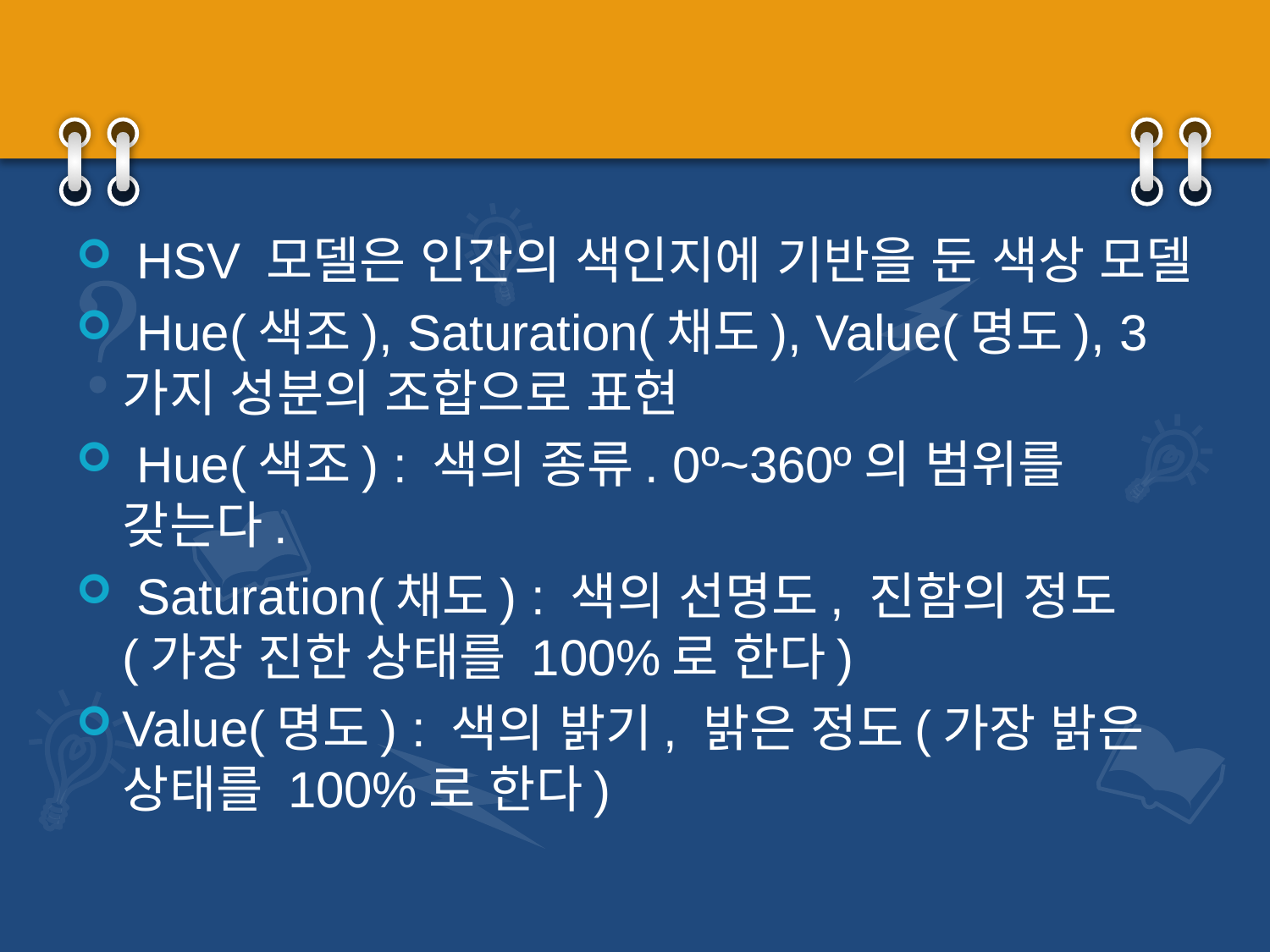

#
 HSV 모델은 인간의 색인지에 기반을 둔 색상 모델
 Hue(색조), Saturation(채도), Value(명도), 3가지 성분의 조합으로 표현
 Hue(색조) : 색의 종류. 0º~360º의 범위를 갖는다.
 Saturation(채도) : 색의 선명도, 진함의 정도(가장 진한 상태를 100%로 한다)
Value(명도) : 색의 밝기, 밝은 정도(가장 밝은 상태를 100%로 한다)